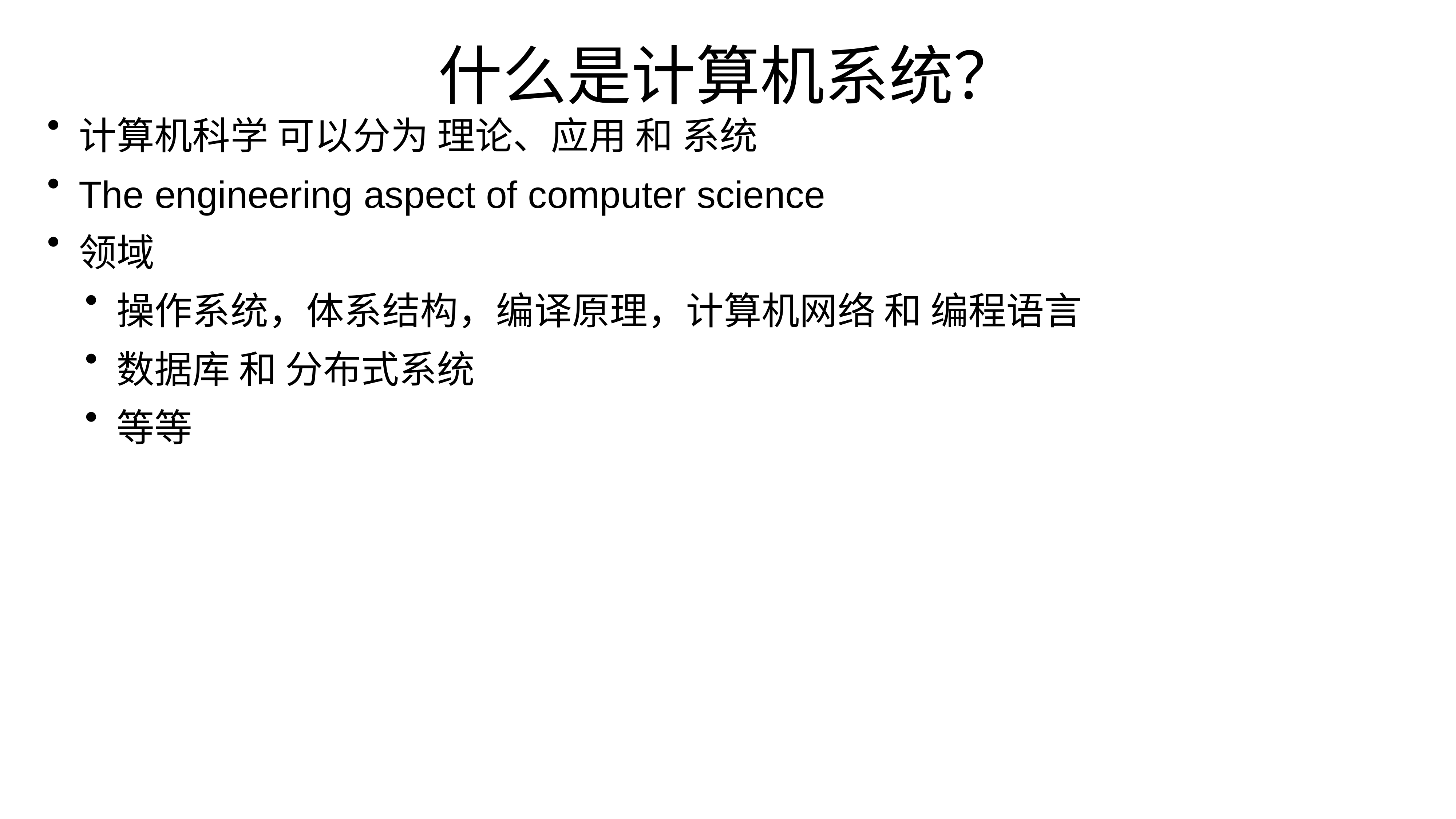

什么是计算机系统？
计算机科学 可以分为 理论、应用 和 系统
The engineering aspect of computer science
领域
操作系统，体系结构，编译原理，计算机网络 和 编程语言
数据库 和 分布式系统
等等